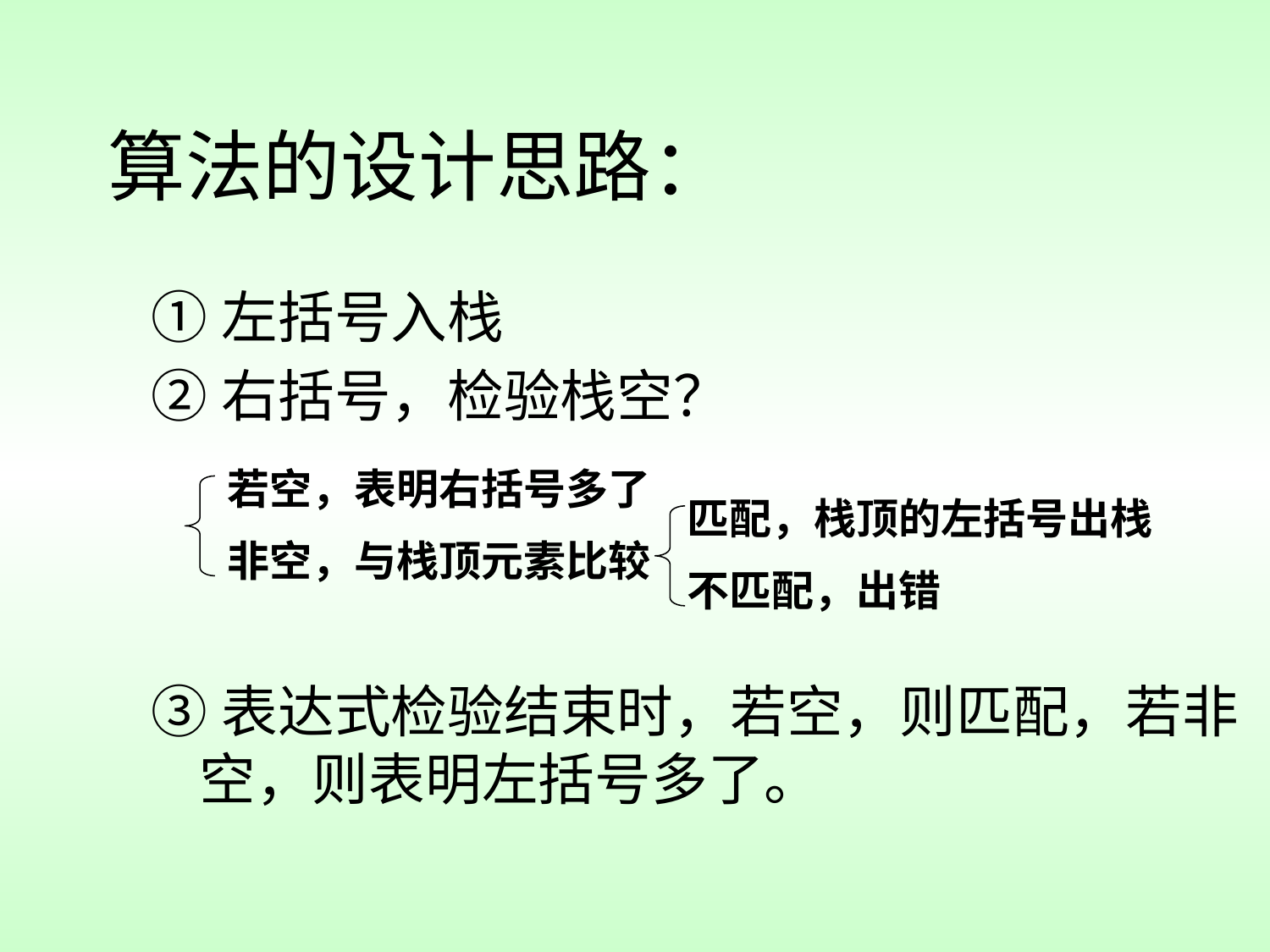

# 算法的设计思路：
①左括号入栈
②右括号，检验栈空？

③表达式检验结束时，若空，则匹配，若非空，则表明左括号多了。
若空，表明右括号多了
非空，与栈顶元素比较

匹配，栈顶的左括号出栈
不匹配，出错